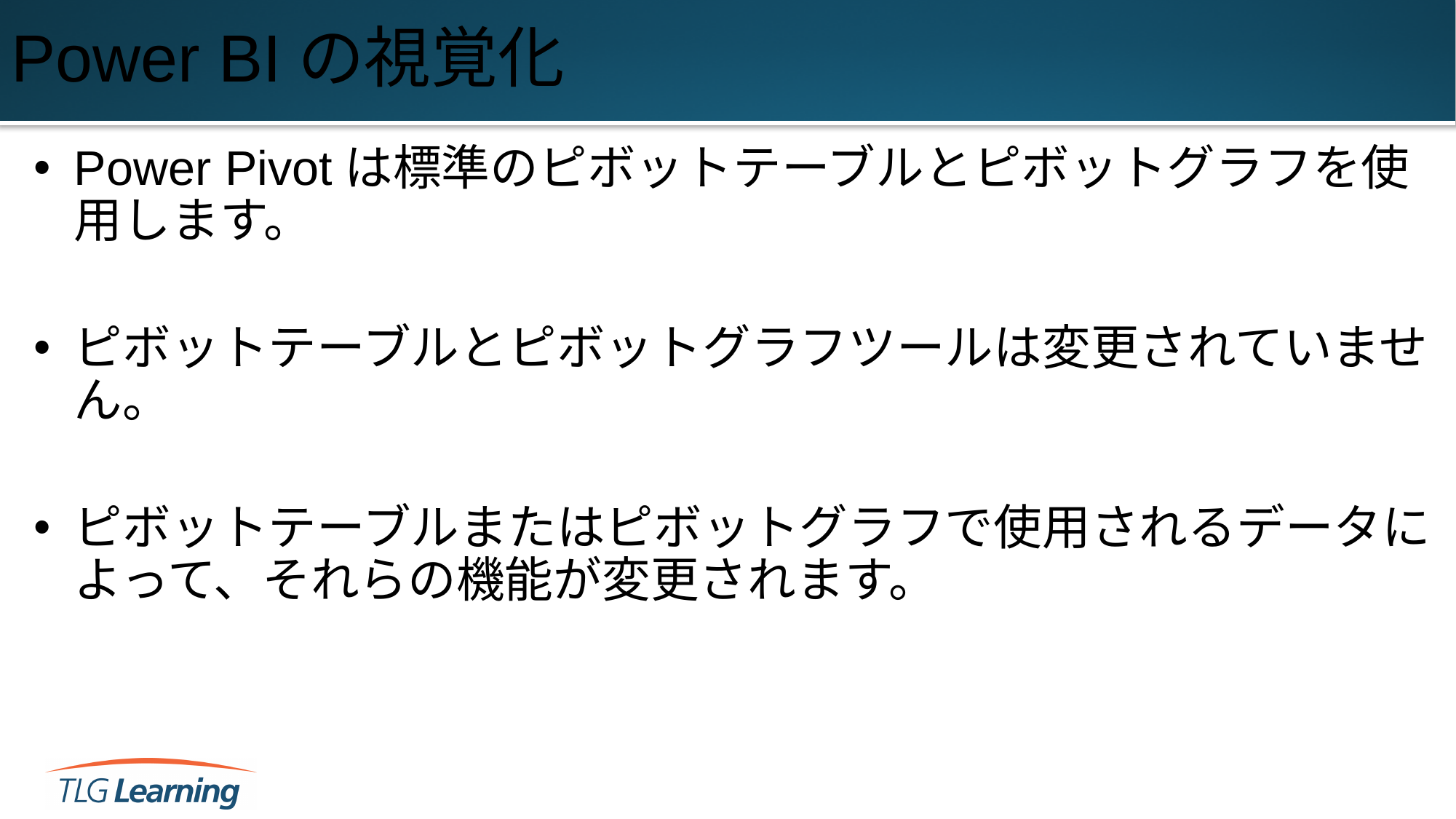

# Power BIの視覚化
Power Pivotは標準のピボットテーブルとピボットグラフを使用します。

ピボットテーブルとピボットグラフツールは変更されていません。

ピボットテーブルまたはピボットグラフで使用されるデータによって、それらの機能が変更されます。